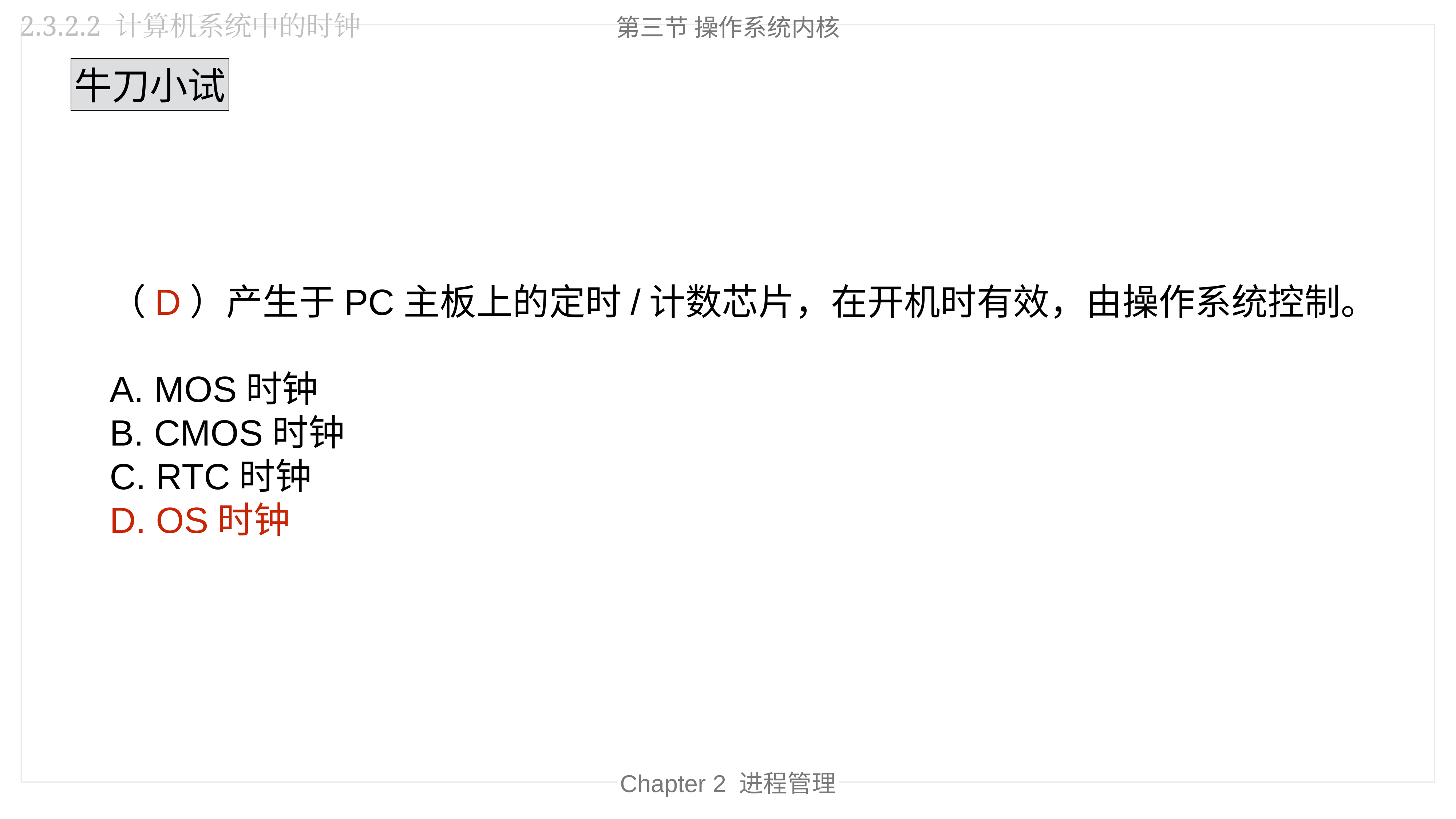

2.3.2.2 计算机系统中的时钟
第三节 操作系统内核
牛刀小试
（D）产生于PC主板上的定时/计数芯片，在开机时有效，由操作系统控制。

A. MOS时钟
B. CMOS时钟
C. RTC时钟
D. OS时钟
Chapter 2 进程管理